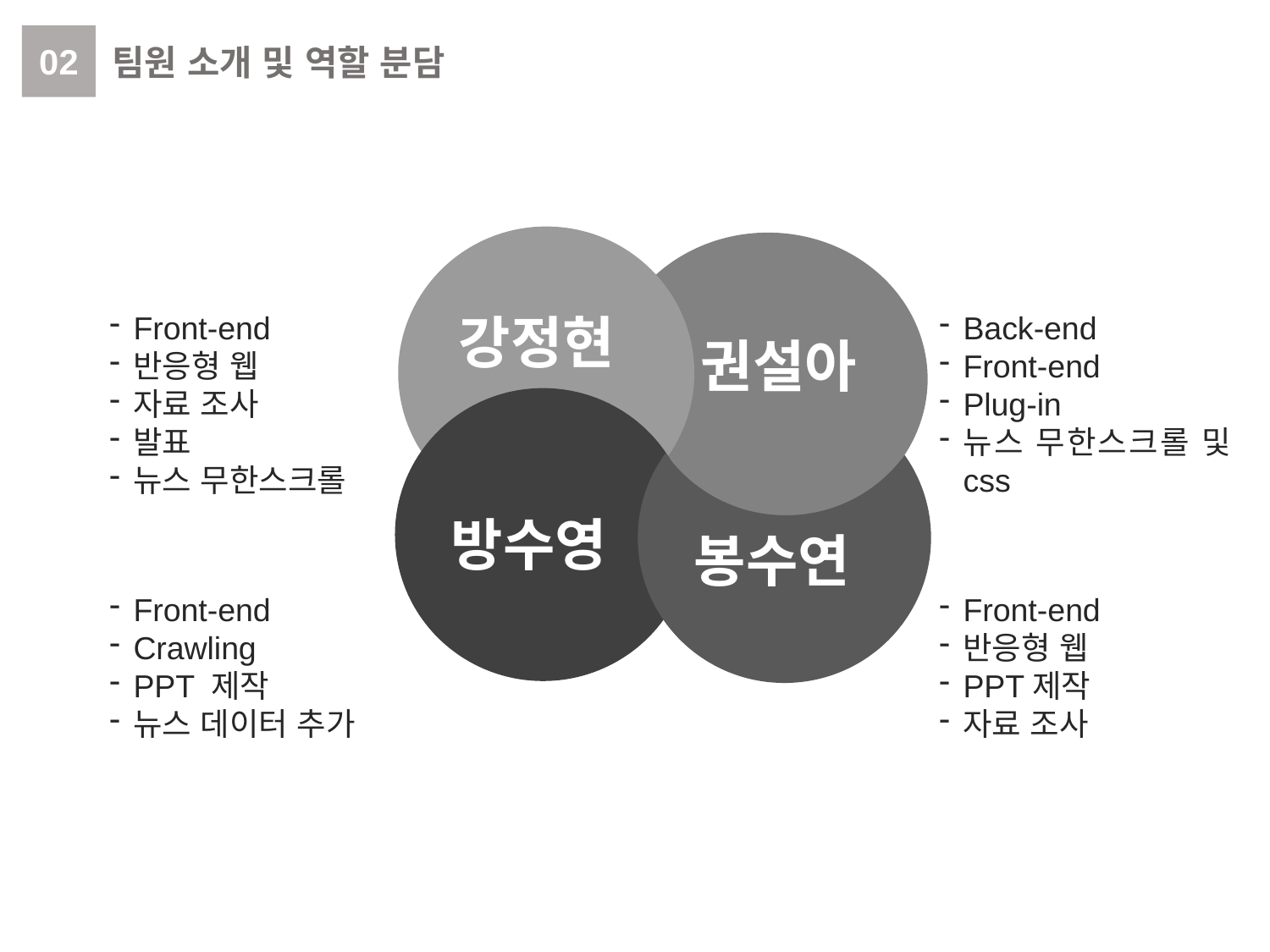

02
팀원 소개 및 역할 분담

강정현
Front-end
반응형 웹
자료 조사
발표
뉴스 무한스크롤
Back-end
Front-end
Plug-in
뉴스 무한스크롤 및 css

권설아

방수영
봉수연
Front-end
Crawling
PPT 제작
뉴스 데이터 추가
Front-end
반응형 웹
PPT제작
자료 조사